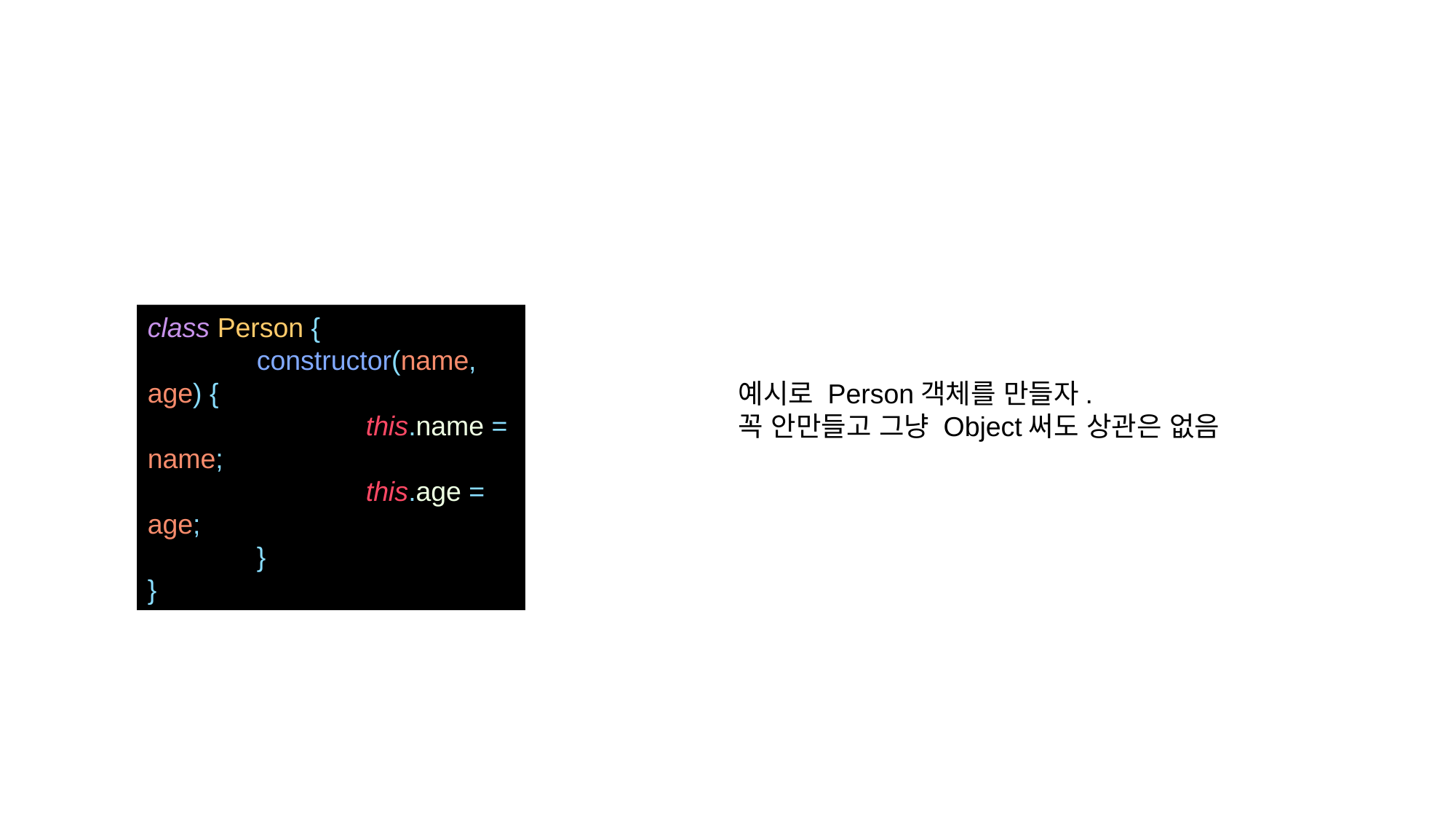

class Person {
	constructor(name, age) {
		this.name = name;
		this.age = age;
	}
}
예시로 Person객체를 만들자.
꼭 안만들고 그냥 Object써도 상관은 없음